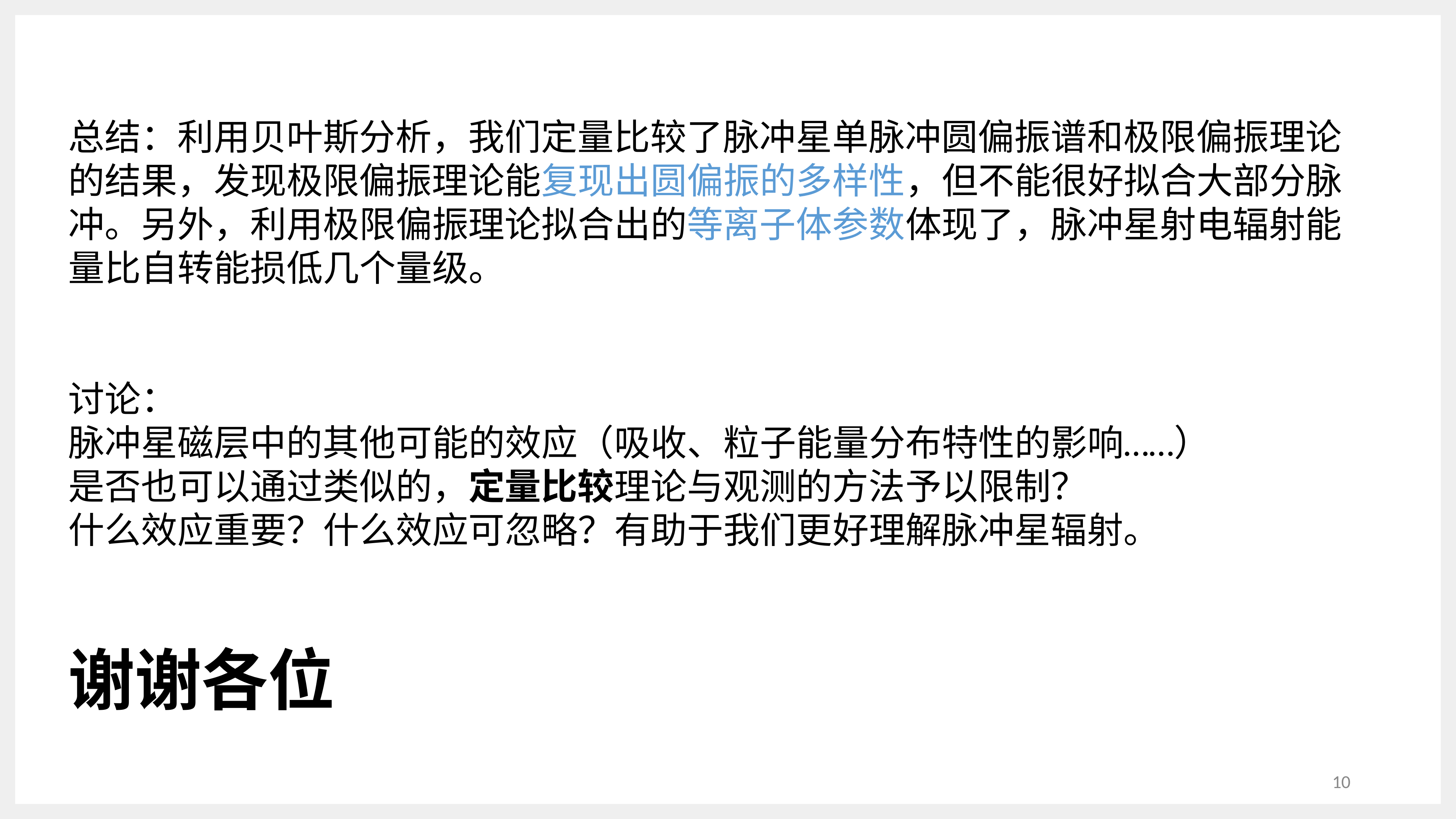

总结：利用贝叶斯分析，我们定量比较了脉冲星单脉冲圆偏振谱和极限偏振理论
的结果，发现极限偏振理论能复现出圆偏振的多样性，但不能很好拟合大部分脉冲。另外，利用极限偏振理论拟合出的等离子体参数体现了，脉冲星射电辐射能量比自转能损低几个量级。

讨论：
脉冲星磁层中的其他可能的效应（吸收、粒子能量分布特性的影响……）
是否也可以通过类似的，定量比较理论与观测的方法予以限制？
什么效应重要？什么效应可忽略？有助于我们更好理解脉冲星辐射。

谢谢各位
10